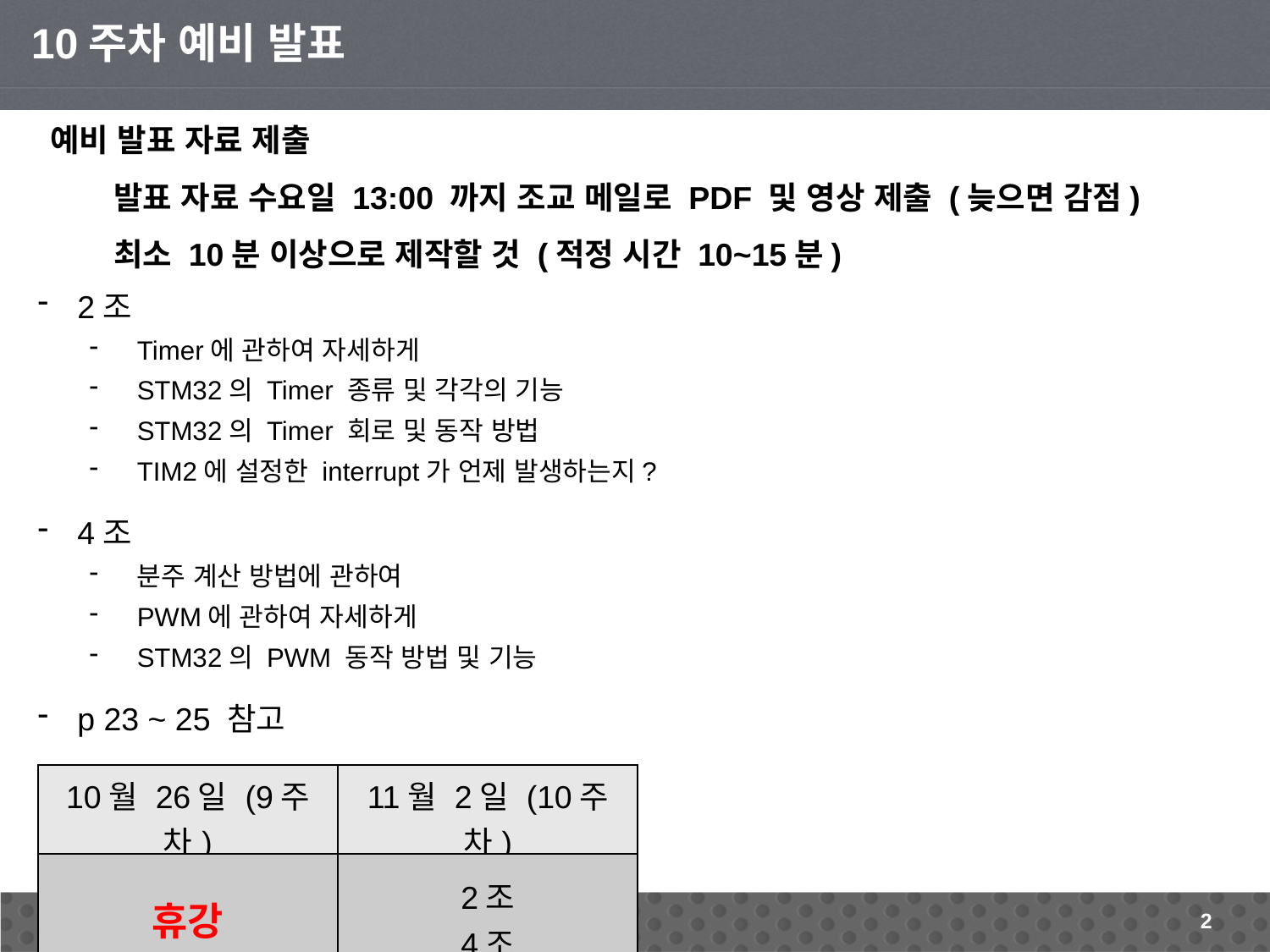

10주차 예비 발표
예비 발표 자료 제출
발표 자료 수요일 13:00 까지 조교 메일로 PDF 및 영상 제출 (늦으면 감점)
최소 10분 이상으로 제작할 것 (적정 시간 10~15분)
2조
Timer에 관하여 자세하게
STM32의 Timer 종류 및 각각의 기능
STM32의 Timer 회로 및 동작 방법
TIM2에 설정한 interrupt가 언제 발생하는지?
4조
분주 계산 방법에 관하여
PWM에 관하여 자세하게
STM32의 PWM 동작 방법 및 기능
p 23 ~ 25 참고
| 10월 26일 (9주차) | 11월 2일 (10주차) |
| --- | --- |
| 휴강 | 2조 4조 |
2